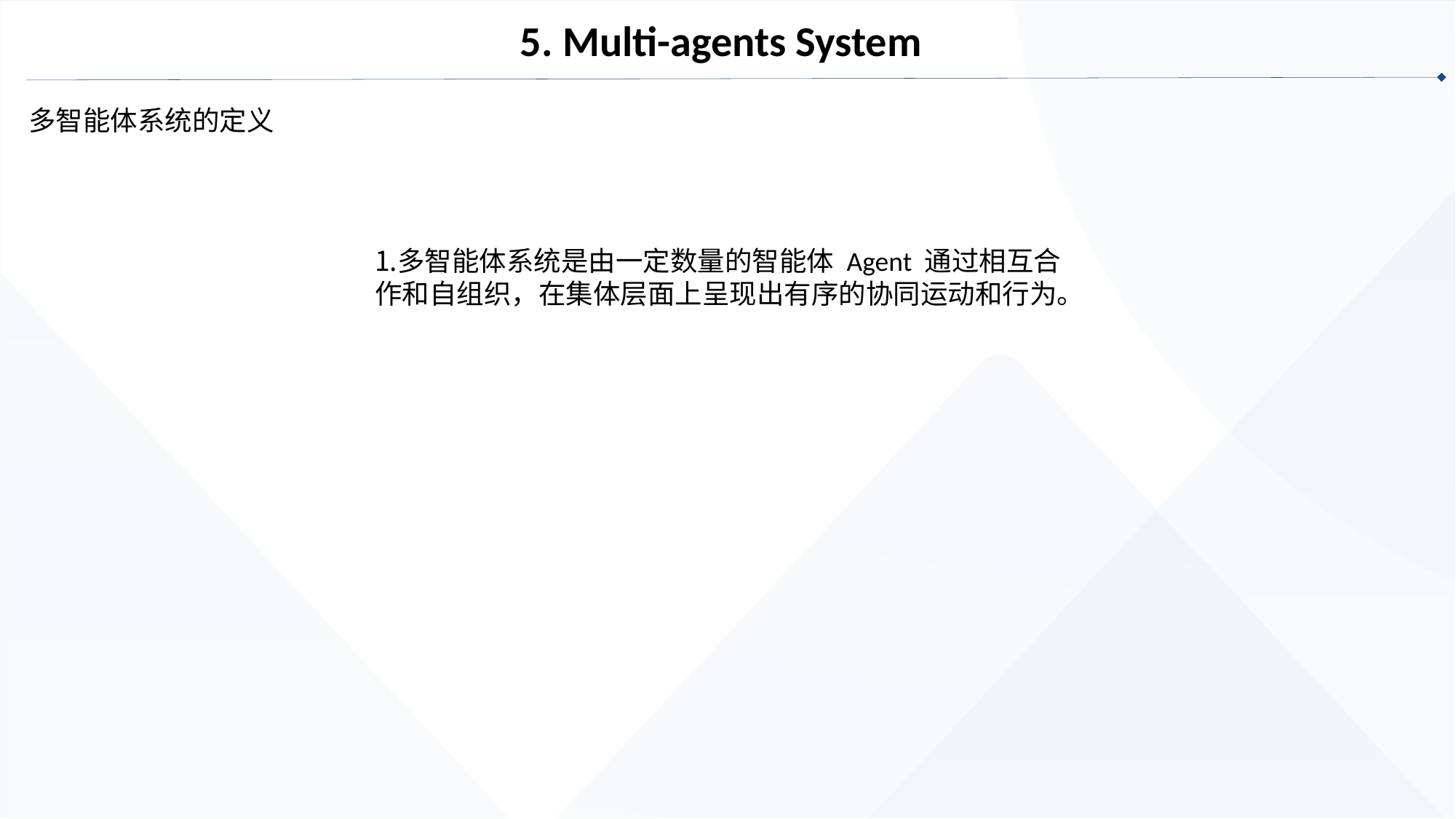

5. Multi-agents System
多智能体系统的定义
多智能体系统是由一定数量的智能体 Agent 通过相互合作和自组织，在集体层面上呈现出有序的协同运动和行为。